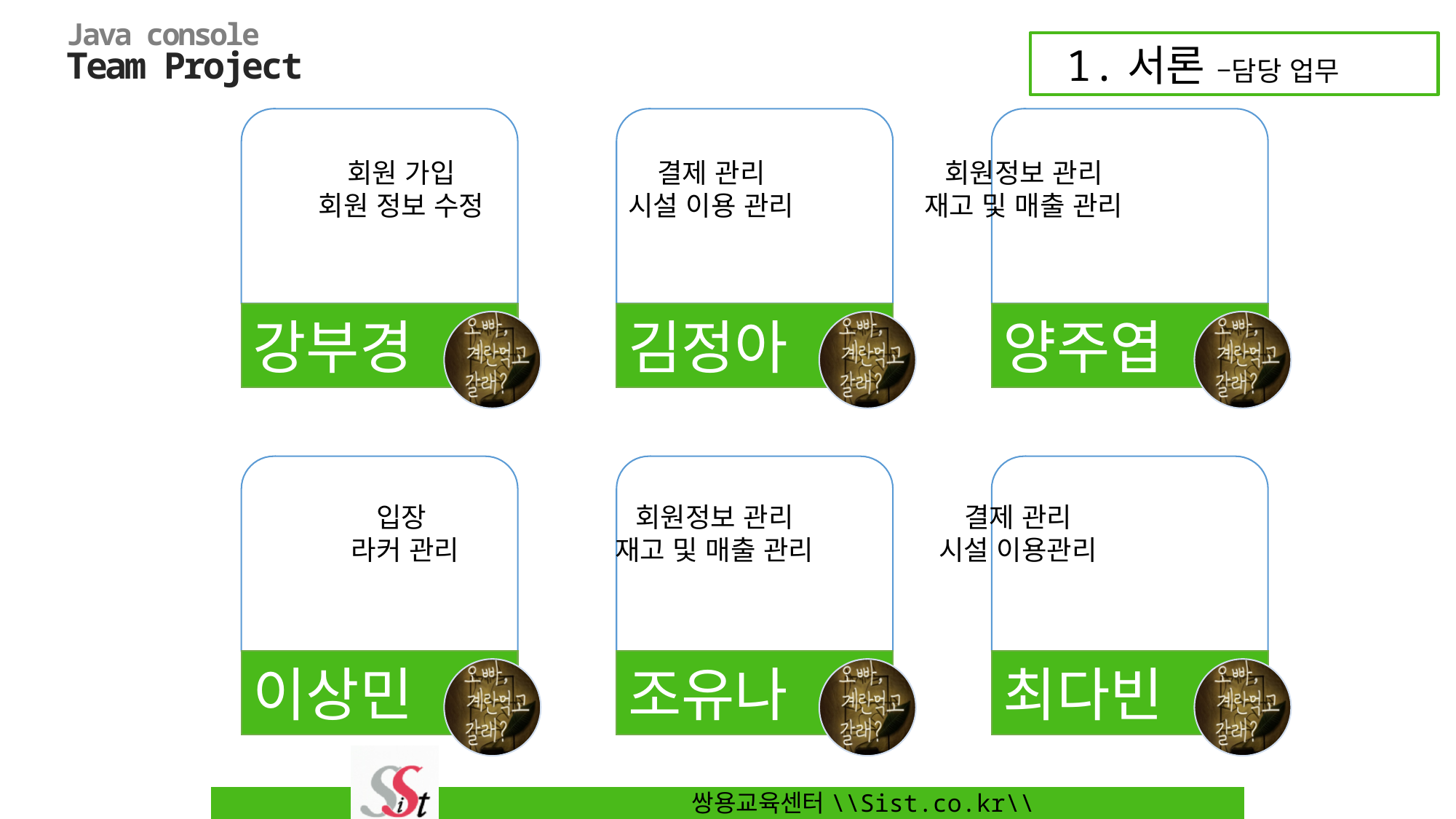

1.서론 –담당 업무
강부경
김정아
양주엽
최다빈
이상민
조유나
회원 가입
회원 정보 수정
결제 관리
시설 이용 관리
회원정보 관리
재고 및 매출 관리
입장
라커 관리
회원정보 관리
재고 및 매출 관리
결제 관리
시설 이용관리